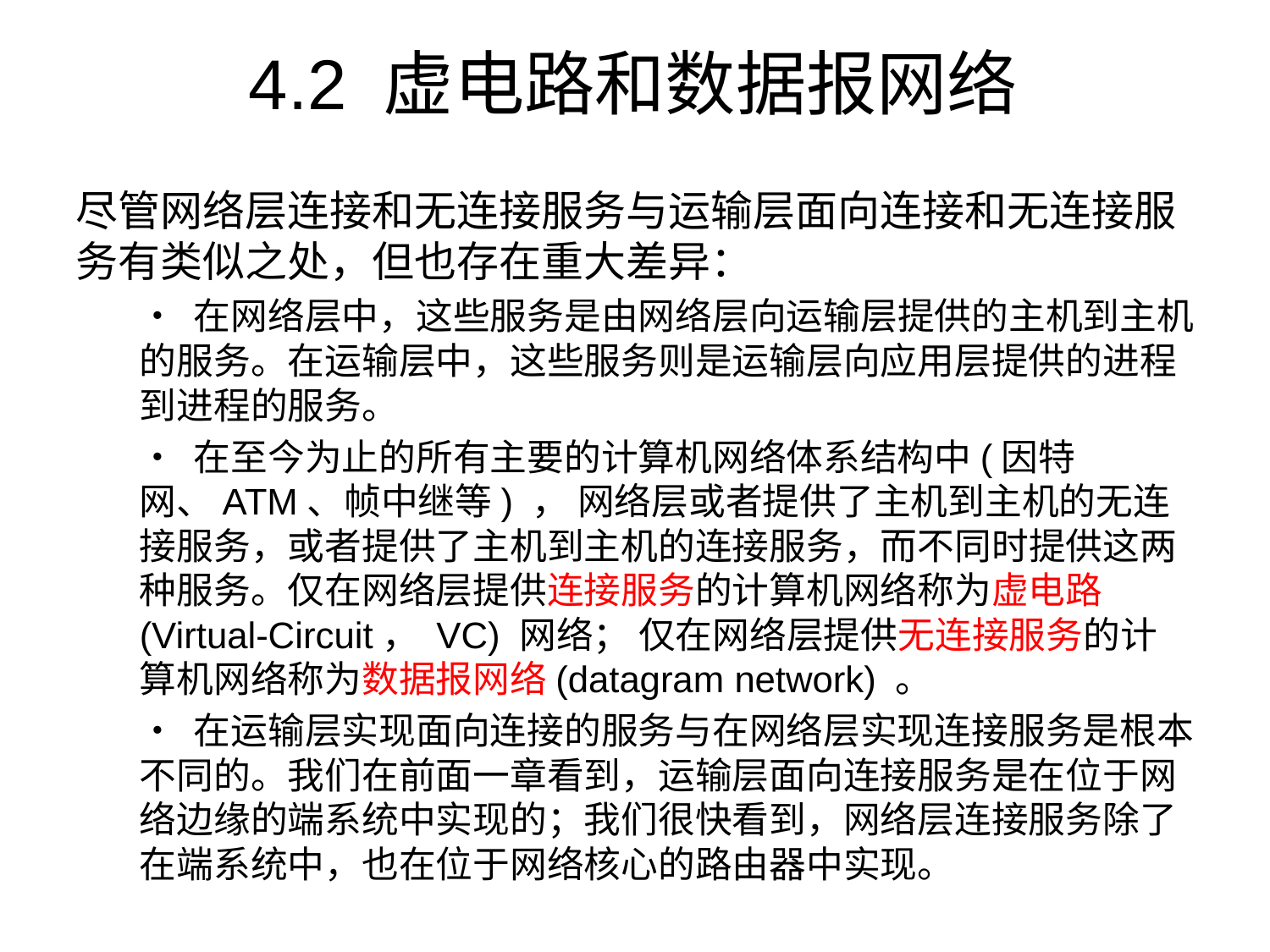

# 4.2 虚电路和数据报网络
尽管网络层连接和无连接服务与运输层面向连接和无连接服务有类似之处，但也存在重大差异：
• 在网络层中，这些服务是由网络层向运输层提供的主机到主机的服务。在运输层中，这些服务则是运输层向应用层提供的进程到进程的服务。
• 在至今为止的所有主要的计算机网络体系结构中(因特网、ATM、帧中继等) ， 网络层或者提供了主机到主机的无连接服务，或者提供了主机到主机的连接服务，而不同时提供这两种服务。仅在网络层提供连接服务的计算机网络称为虚电路(Virtual-Circuit， VC) 网络； 仅在网络层提供无连接服务的计算机网络称为数据报网络(datagram network) 。
• 在运输层实现面向连接的服务与在网络层实现连接服务是根本不同的。我们在前面一章看到，运输层面向连接服务是在位于网络边缘的端系统中实现的；我们很快看到，网络层连接服务除了在端系统中，也在位于网络核心的路由器中实现。